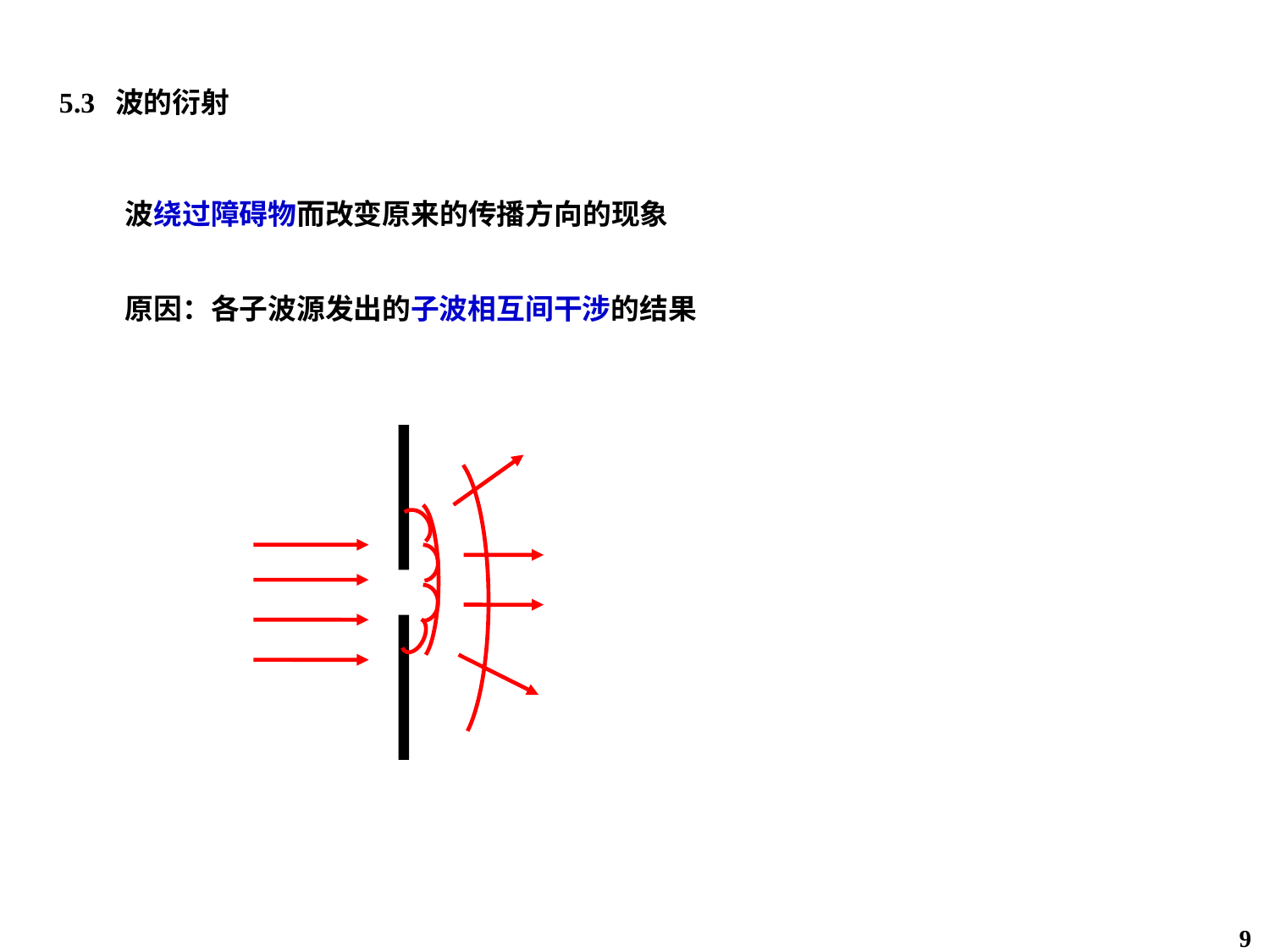

5.3 波的衍射
波绕过障碍物而改变原来的传播方向的现象
原因：各子波源发出的子波相互间干涉的结果

9